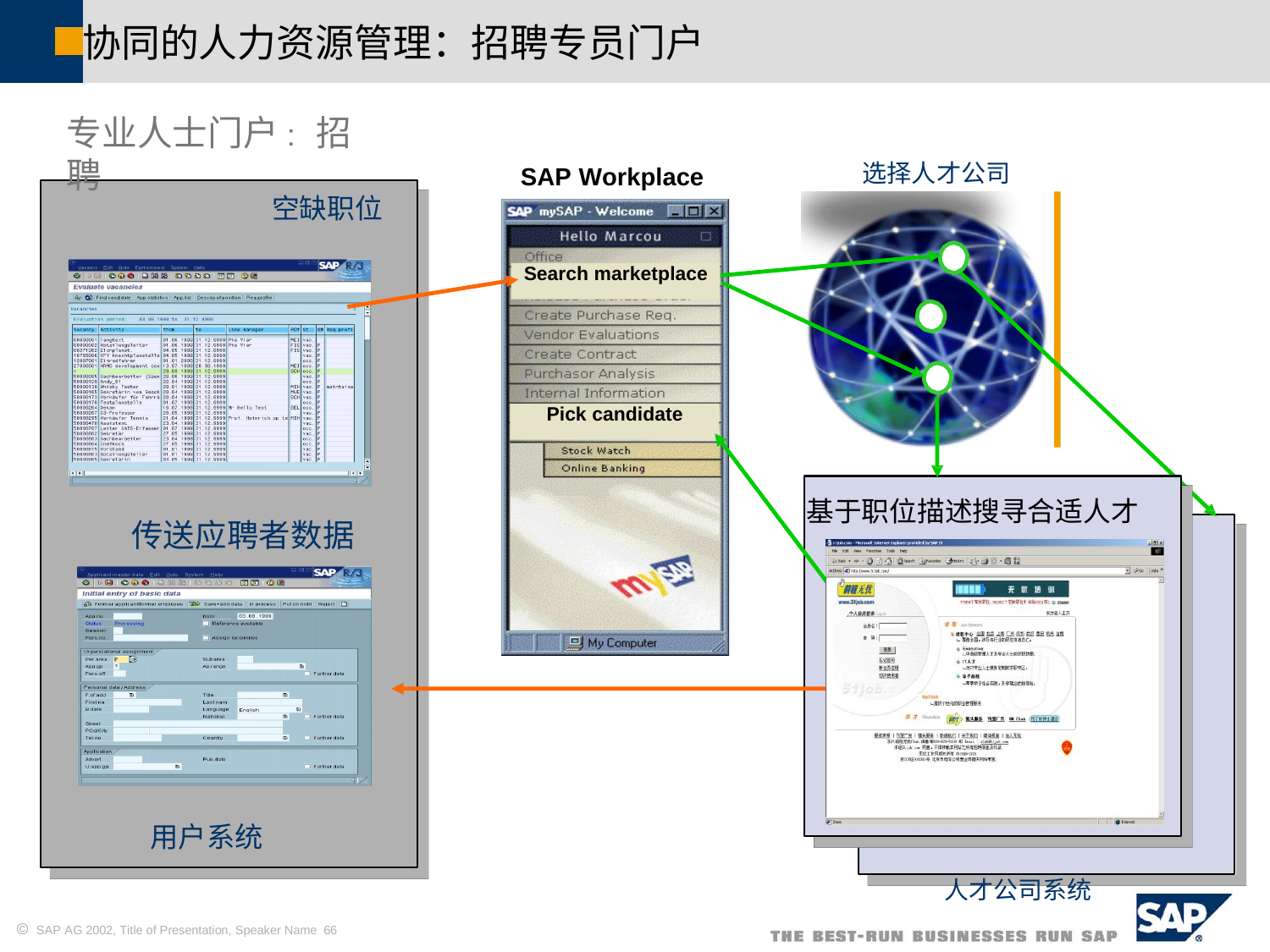

协同的人力资源管理：招聘专员门户
专业人士门户:招聘
选择人才公司
SAP Workplace

空缺职位
传送应聘者数据
用户系统

Search marketplace

Pick candidate

基于职位描述搜寻合适人才

人才公司系统
©  SAP AG 2002, Title of Presentation, Speaker Name  66